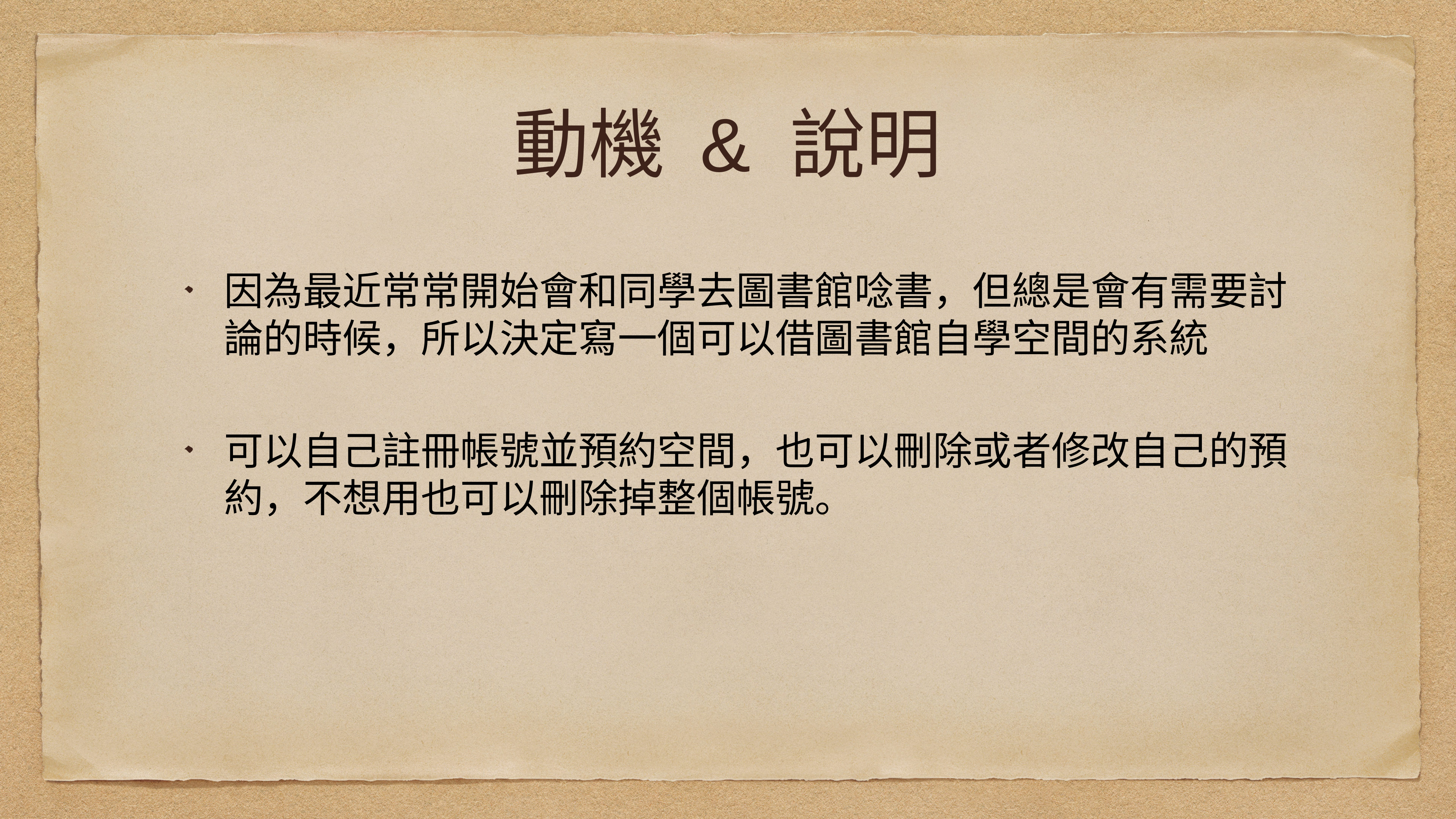

# 動機 & 說明

因為最近常常開始會和同學去圖書館唸書，但總是會有需要討論的時候，所以決定寫一個可以借圖書館自學空間的系統

可以自己註冊帳號並預約空間，也可以刪除或者修改自己的預約，不想用也可以刪除掉整個帳號。